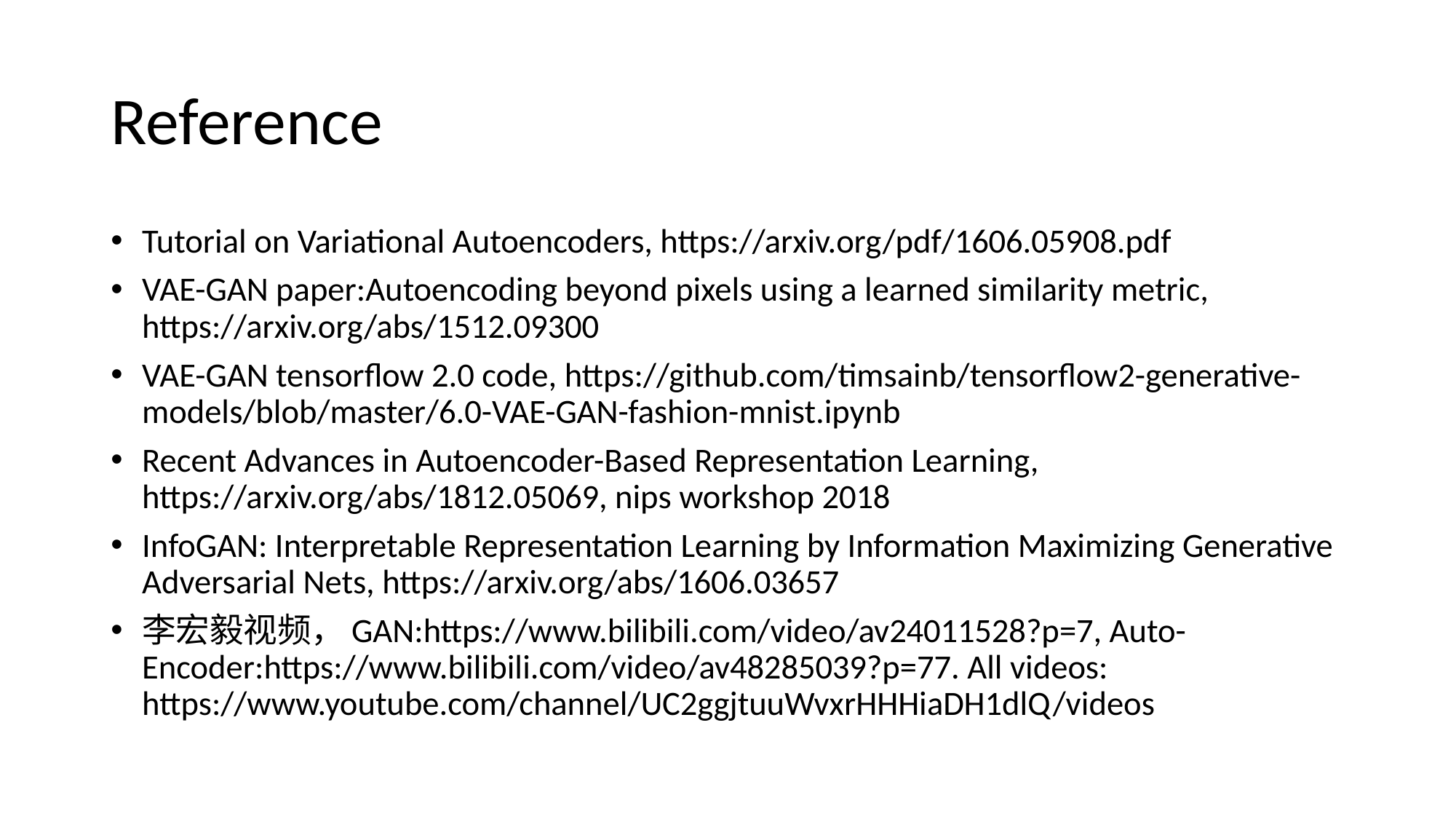

# Reference
Tutorial on Variational Autoencoders, https://arxiv.org/pdf/1606.05908.pdf
VAE-GAN paper:Autoencoding beyond pixels using a learned similarity metric, https://arxiv.org/abs/1512.09300
VAE-GAN tensorflow 2.0 code, https://github.com/timsainb/tensorflow2-generative-models/blob/master/6.0-VAE-GAN-fashion-mnist.ipynb
Recent Advances in Autoencoder-Based Representation Learning, https://arxiv.org/abs/1812.05069, nips workshop 2018
InfoGAN: Interpretable Representation Learning by Information Maximizing Generative Adversarial Nets, https://arxiv.org/abs/1606.03657
李宏毅视频，GAN:https://www.bilibili.com/video/av24011528?p=7, Auto-Encoder:https://www.bilibili.com/video/av48285039?p=77. All videos: https://www.youtube.com/channel/UC2ggjtuuWvxrHHHiaDH1dlQ/videos